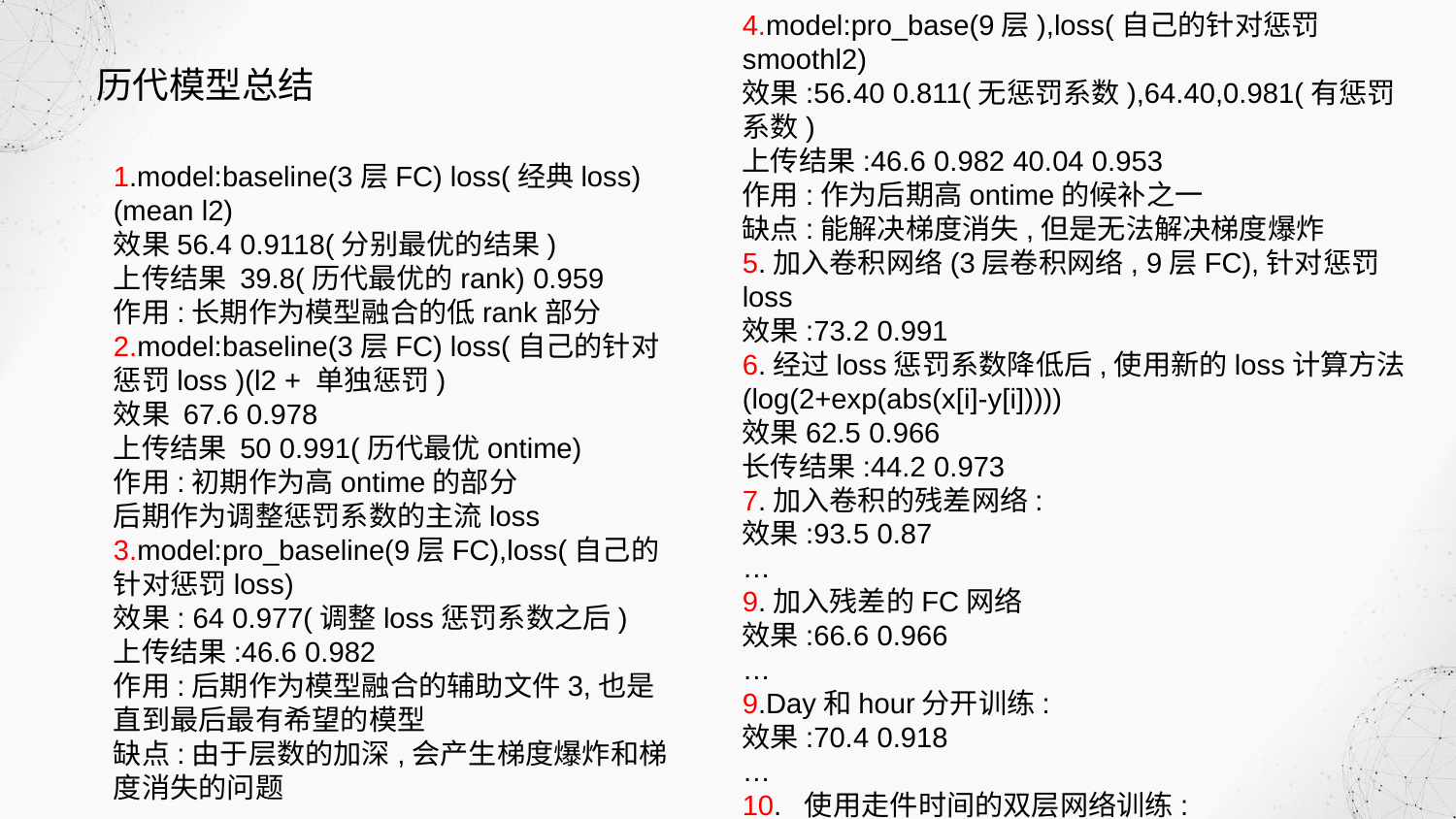

4.model:pro_base(9层),loss(自己的针对惩罚 smoothl2)
效果:56.40 0.811(无惩罚系数),64.40,0.981(有惩罚系数)
上传结果:46.6 0.982 40.04 0.953
作用:作为后期高ontime的候补之一
缺点:能解决梯度消失,但是无法解决梯度爆炸
5.加入卷积网络(3层卷积网络, 9层FC),针对惩罚loss
效果:73.2 0.991
6.经过loss惩罚系数降低后,使用新的loss计算方法(log(2+exp(abs(x[i]-y[i]))))
效果62.5 0.966
长传结果:44.2 0.973
7.加入卷积的残差网络:
效果:93.5 0.87
…
9.加入残差的FC网络
效果:66.6 0.966
…
9.Day和hour分开训练:
效果:70.4 0.918
…
10.  使用走件时间的双层网络训练:
	效果:67.6 0.87
	…

历代模型总结

1.model:baseline(3层FC) loss(经典loss)(mean l2)
效果56.4 0.9118(分别最优的结果)
上传结果 39.8(历代最优的rank) 0.959
作用:长期作为模型融合的低rank部分
2.model:baseline(3层FC) loss(自己的针对惩罚loss )(l2 + 单独惩罚)
效果 67.6 0.978
上传结果 50 0.991(历代最优ontime)
作用:初期作为高ontime的部分
后期作为调整惩罚系数的主流loss
3.model:pro_baseline(9层FC),loss(自己的针对惩罚loss)
效果: 64 0.977(调整loss惩罚系数之后)
上传结果:46.6 0.982
作用:后期作为模型融合的辅助文件3,也是直到最后最有希望的模型
缺点:由于层数的加深,会产生梯度爆炸和梯度消失的问题